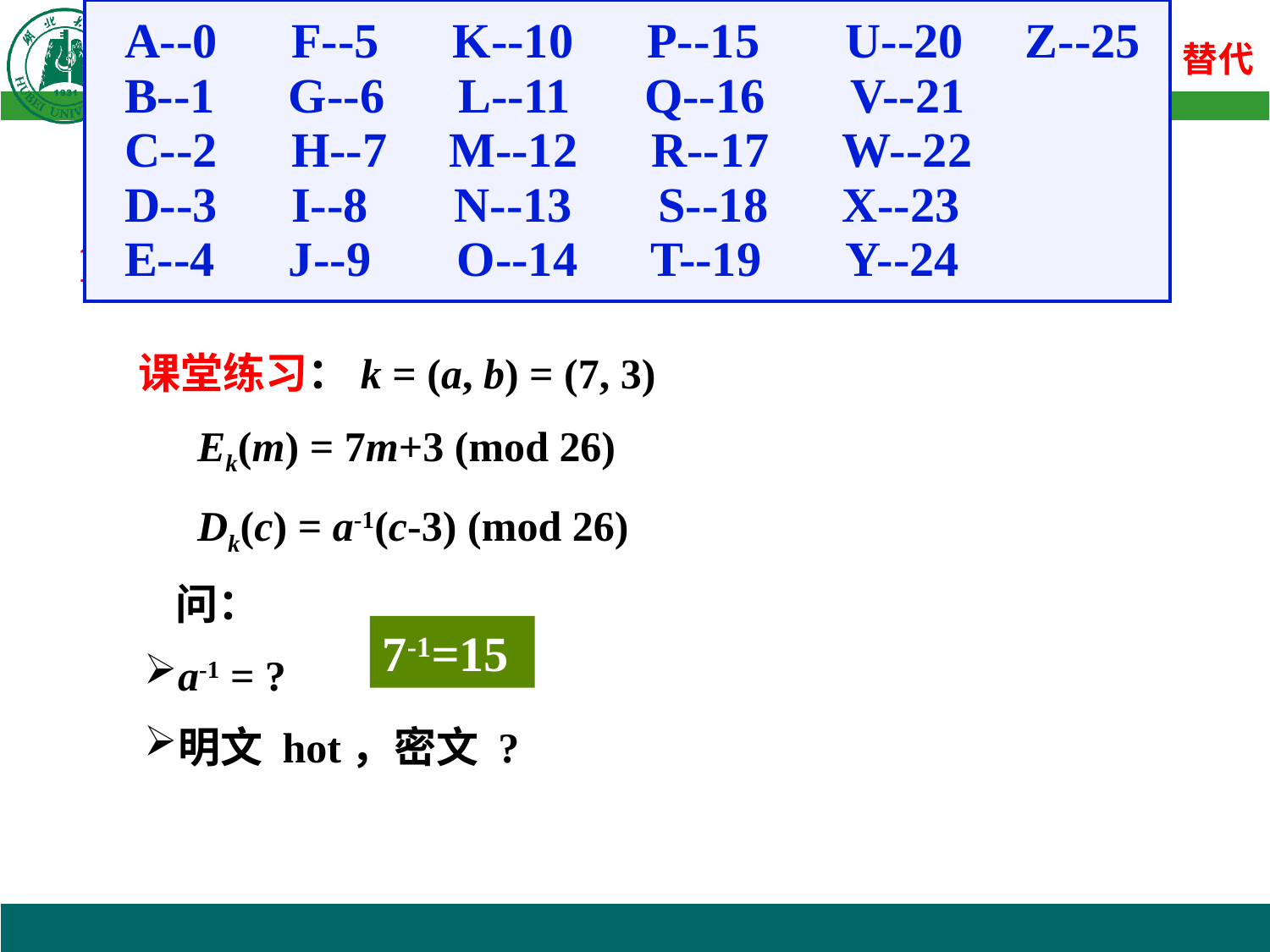

| A--0 F--5 K--10 P--15 U--20 Z--25 B--1 G--6 L--11 Q--16 V--21 C--2 H--7 M--12 R--17 W--22 D--3 I--8 N--13 S--18 X--23 E--4 J--9 O--14 T--19 Y--24 |
| --- |
1. 单表替代—仿射密码
课堂练习：k = (a, b) = (7, 3)
     Ek(m) = 7m+3 (mod 26)
     Dk(c) = a-1(c-3) (mod 26)
问：
a-1 = ?
明文 hot，密文 ?
7-1=15